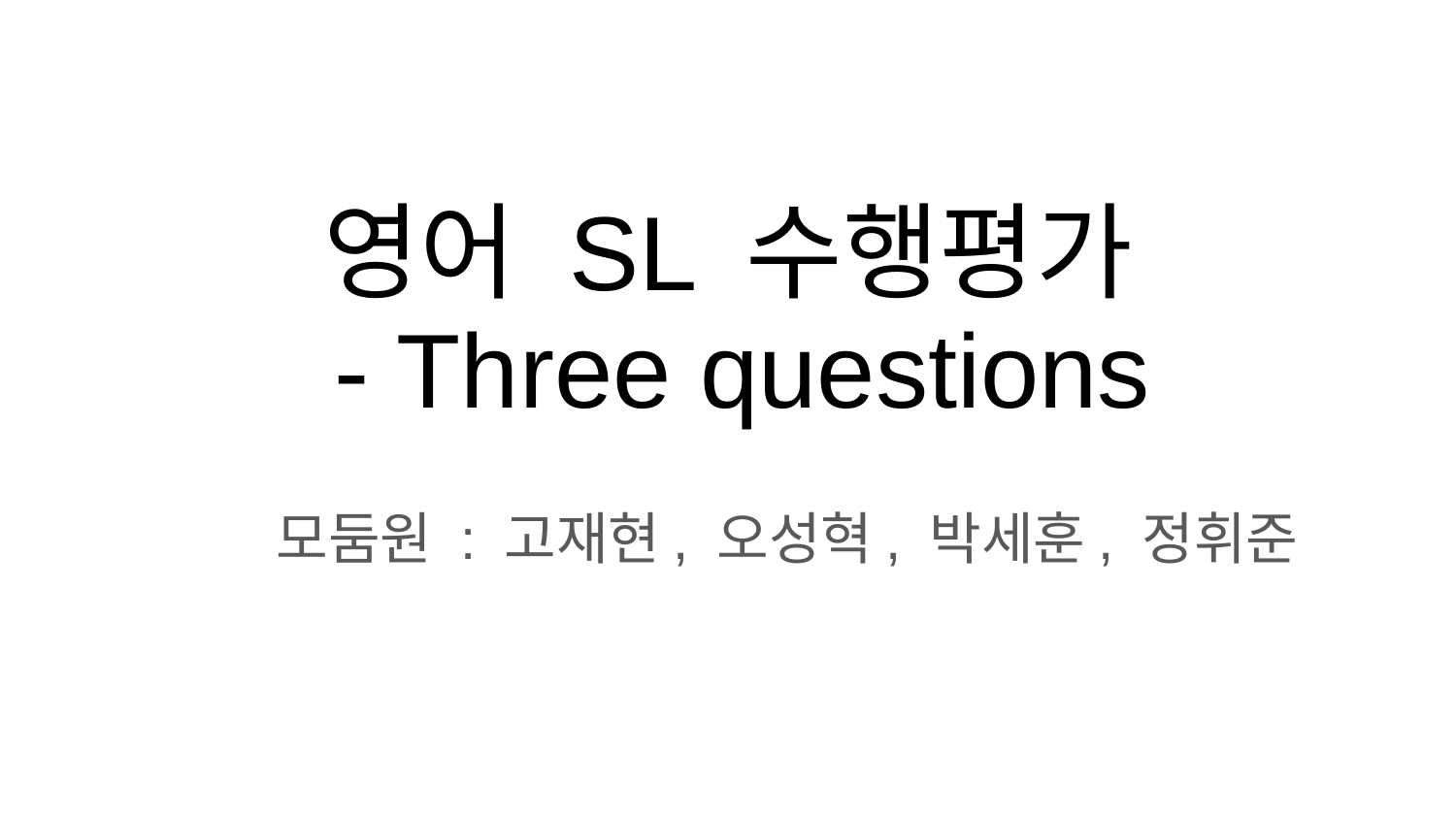

# 영어 SL 수행평가
 - Three questions
모둠원 : 고재현, 오성혁, 박세훈, 정휘준